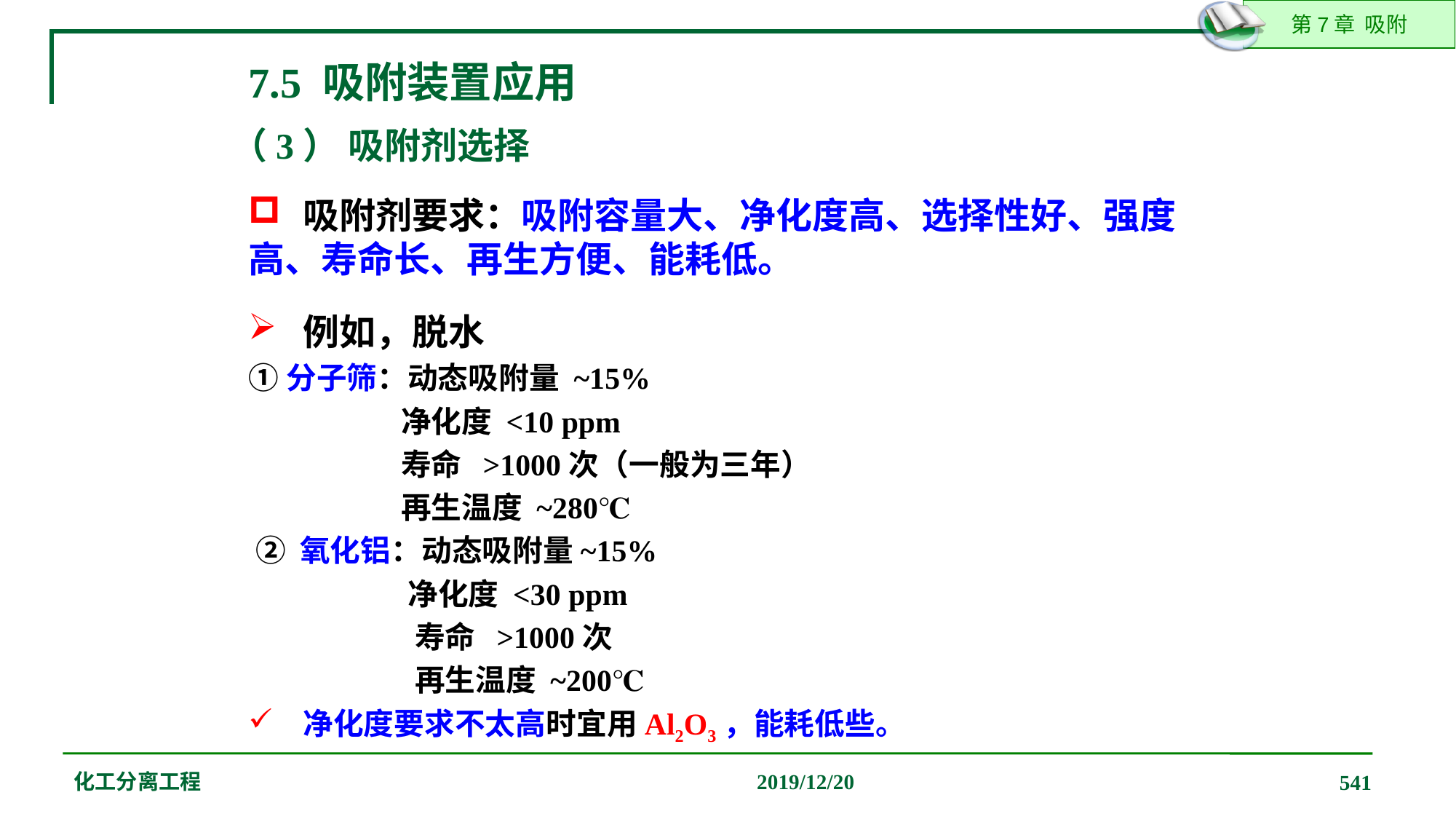

7.5 吸附装置应用
（3） 吸附剂选择
吸附剂要求：吸附容量大、净化度高、选择性好、强度
高、寿命长、再生方便、能耗低。

例如，脱水
①分子筛：动态吸附量 ~15%
                     净化度 <10 ppm
                     寿命  >1000次（一般为三年）
                     再生温度 ~280℃
 ② 氧化铝：动态吸附量~15%
                      净化度 <30 ppm
                       寿命  >1000次
                       再生温度 ~200℃
净化度要求不太高时宜用Al2O3，能耗低些。

化工分离工程
2019/12/20
541